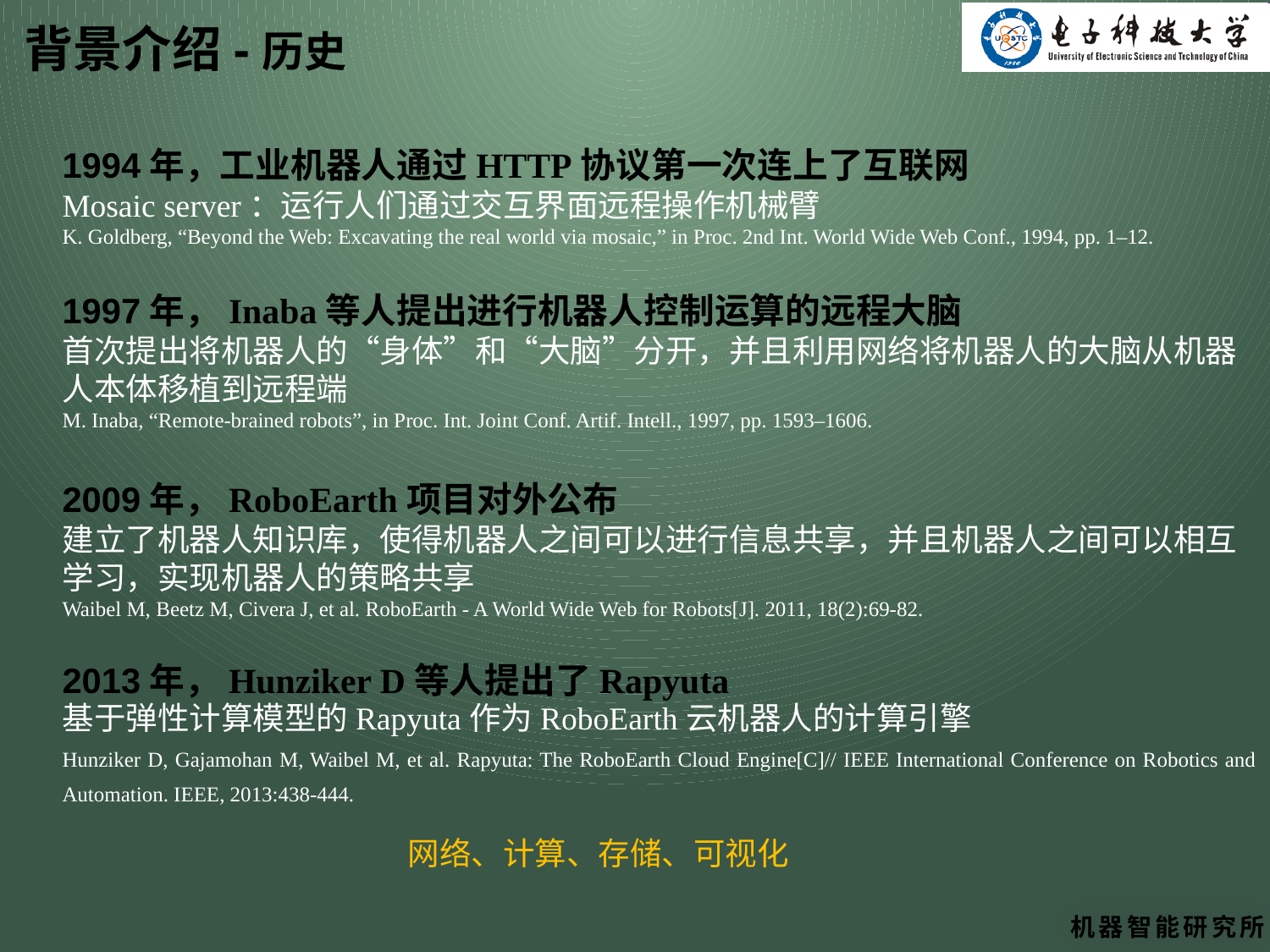

背景介绍-历史
1994年，工业机器人通过HTTP协议第一次连上了互联网
Mosaic server：运行人们通过交互界面远程操作机械臂
K. Goldberg, “Beyond the Web: Excavating the real world via mosaic,” in Proc. 2nd Int. World Wide Web Conf., 1994, pp. 1–12.
1997年，Inaba等人提出进行机器人控制运算的远程大脑
首次提出将机器人的“身体”和“大脑”分开，并且利用网络将机器人的大脑从机器人本体移植到远程端
M. Inaba, “Remote-brained robots”, in Proc. Int. Joint Conf. Artif. Intell., 1997, pp. 1593–1606.
2009年，RoboEarth项目对外公布
建立了机器人知识库，使得机器人之间可以进行信息共享，并且机器人之间可以相互学习，实现机器人的策略共享
Waibel M, Beetz M, Civera J, et al. RoboEarth - A World Wide Web for Robots[J]. 2011, 18(2):69-82.
2013年，Hunziker D等人提出了Rapyuta
基于弹性计算模型的Rapyuta作为RoboEarth云机器人的计算引擎
Hunziker D, Gajamohan M, Waibel M, et al. Rapyuta: The RoboEarth Cloud Engine[C]// IEEE International Conference on Robotics and Automation. IEEE, 2013:438-444.
网络、计算、存储、可视化